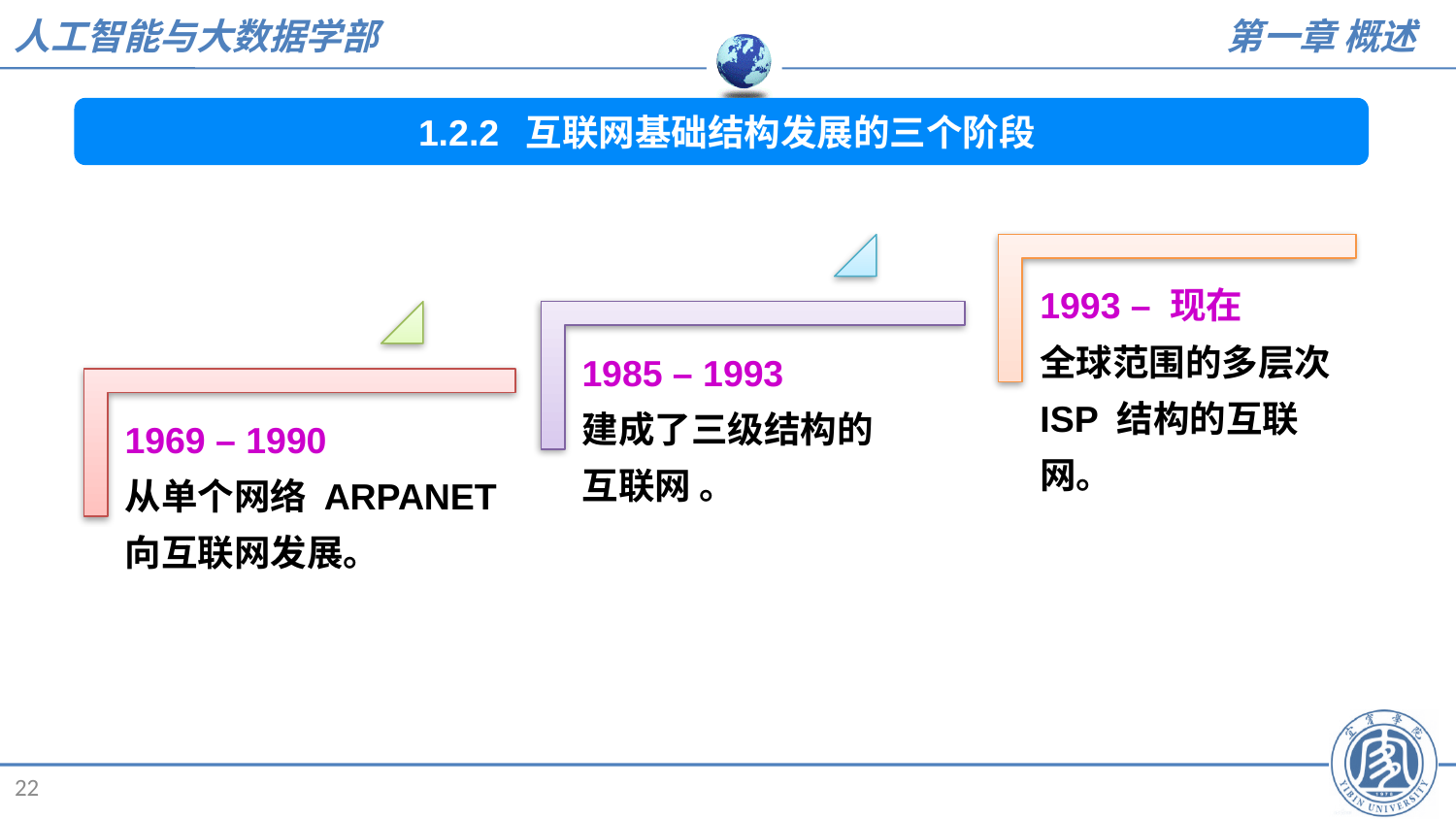

1.2.2  互联网基础结构发展的三个阶段
1969 – 1990
从单个网络 ARPANET 向互联网发展。
1985 – 1993
建成了三级结构的互联网 。
1993 – 现在
全球范围的多层次 ISP 结构的互联网。
22